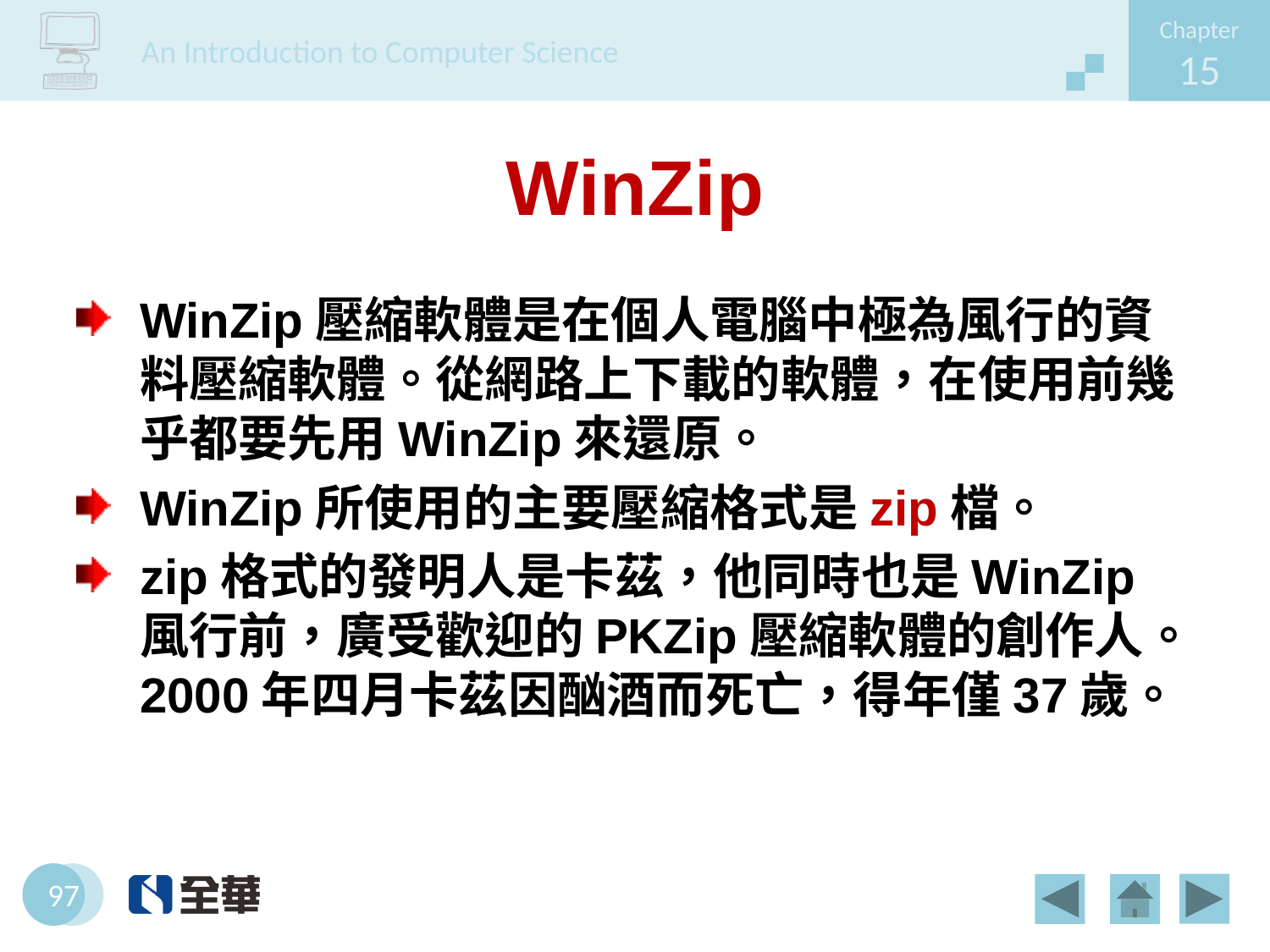

# WinZip
WinZip壓縮軟體是在個人電腦中極為風行的資料壓縮軟體。從網路上下載的軟體，在使用前幾乎都要先用WinZip來還原。
WinZip所使用的主要壓縮格式是zip檔。
zip格式的發明人是卡茲，他同時也是WinZip風行前，廣受歡迎的PKZip壓縮軟體的創作人。2000年四月卡茲因酗酒而死亡，得年僅37歲。